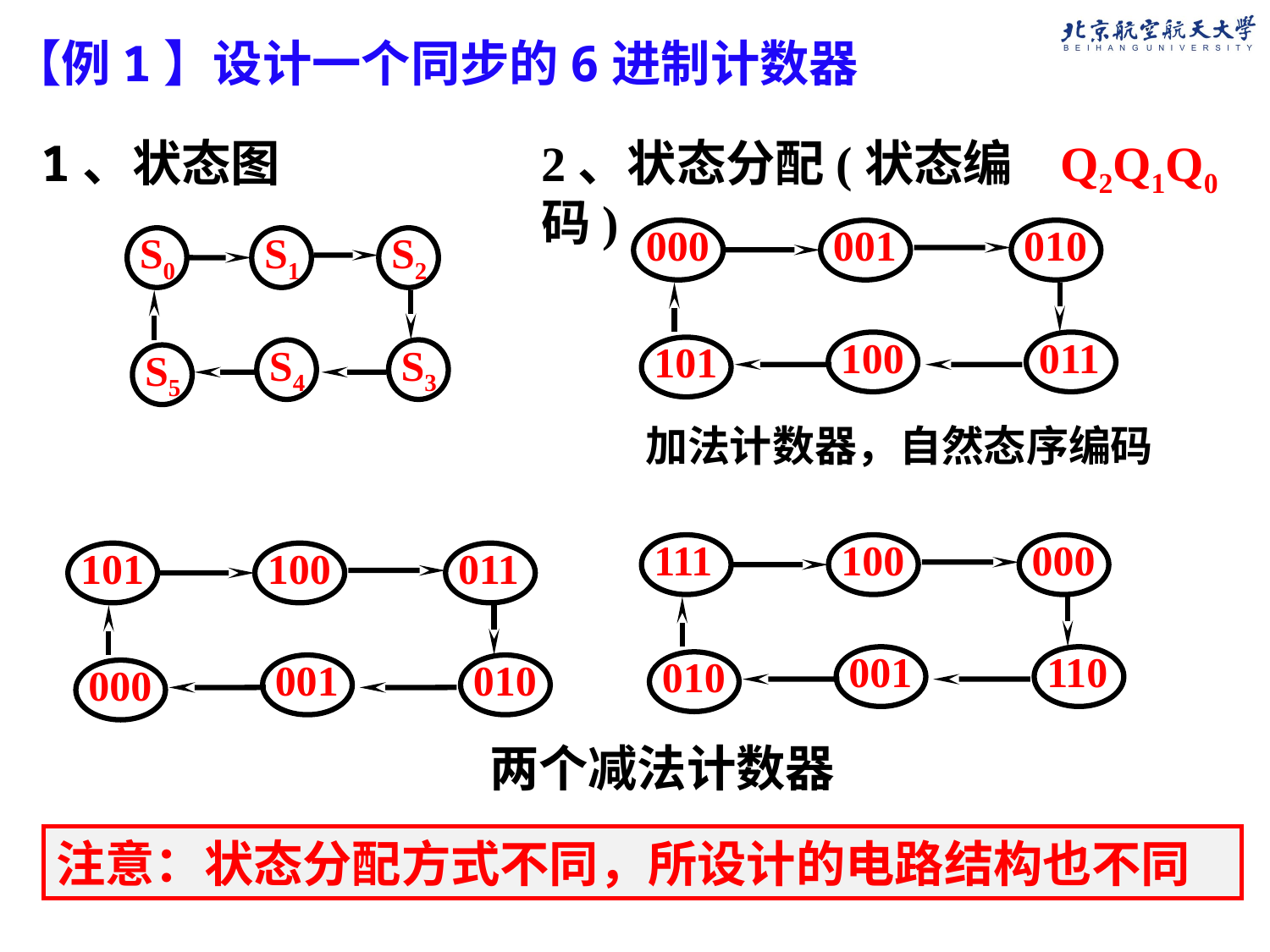

【例1】设计一个同步的6进制计数器
Q2Q1Q0
2、状态分配(状态编码)
1、状态图
000

001

010

100

011

101

S0

S1

S2

S4

S3

S5

加法计数器，自然态序编码
111

100

000

001

110

010

101

100

011

001

010

000

两个减法计数器
注意：状态分配方式不同，所设计的电路结构也不同